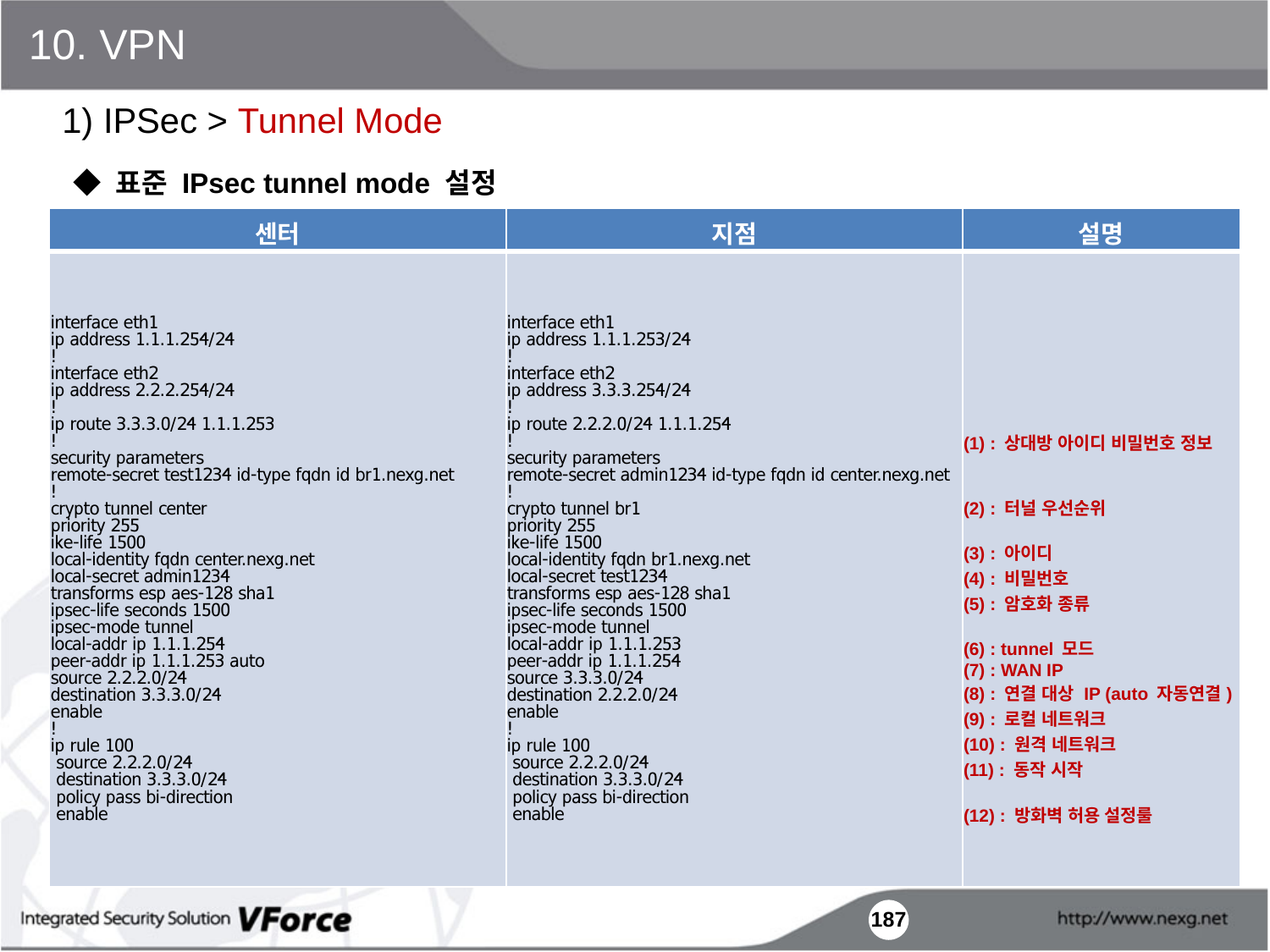

10. VPN
1) IPSec > Tunnel Mode
◆ 표준 IPsec tunnel mode 설정
| 센터 | 지점 | 설명 |
| --- | --- | --- |
| interface eth1 ip address 1.1.1.254/24 ! interface eth2 ip address 2.2.2.254/24 ! ip route 3.3.3.0/24 1.1.1.253 ! security parameters remote-secret test1234 id-type fqdn id br1.nexg.net ! crypto tunnel center priority 255 ike-life 1500 local-identity fqdn center.nexg.net local-secret admin1234 transforms esp aes-128 sha1 ipsec-life seconds 1500 ipsec-mode tunnel local-addr ip 1.1.1.254 peer-addr ip 1.1.1.253 auto source 2.2.2.0/24 destination 3.3.3.0/24 enable ! ip rule 100  source 2.2.2.0/24  destination 3.3.3.0/24  policy pass bi-direction  enable | interface eth1 ip address 1.1.1.253/24 ! interface eth2 ip address 3.3.3.254/24 ! ip route 2.2.2.0/24 1.1.1.254 ! security parameters remote-secret admin1234 id-type fqdn id center.nexg.net ! crypto tunnel br1 priority 255 ike-life 1500 local-identity fqdn br1.nexg.net local-secret test1234 transforms esp aes-128 sha1 ipsec-life seconds 1500 ipsec-mode tunnel local-addr ip 1.1.1.253 peer-addr ip 1.1.1.254 source 3.3.3.0/24 destination 2.2.2.0/24 enable ! ip rule 100  source 2.2.2.0/24  destination 3.3.3.0/24  policy pass bi-direction  enable | (1) : 상대방 아이디 비밀번호 정보 (2) : 터널 우선순위 (3) : 아이디 (4) : 비밀번호 (5) : 암호화 종류 (6) : tunnel 모드 (7) : WAN IP (8) : 연결 대상 IP (auto 자동연결) (9) : 로컬 네트워크 (10) : 원격 네트워크 (11) : 동작 시작 (12) : 방화벽 허용 설정룰 |